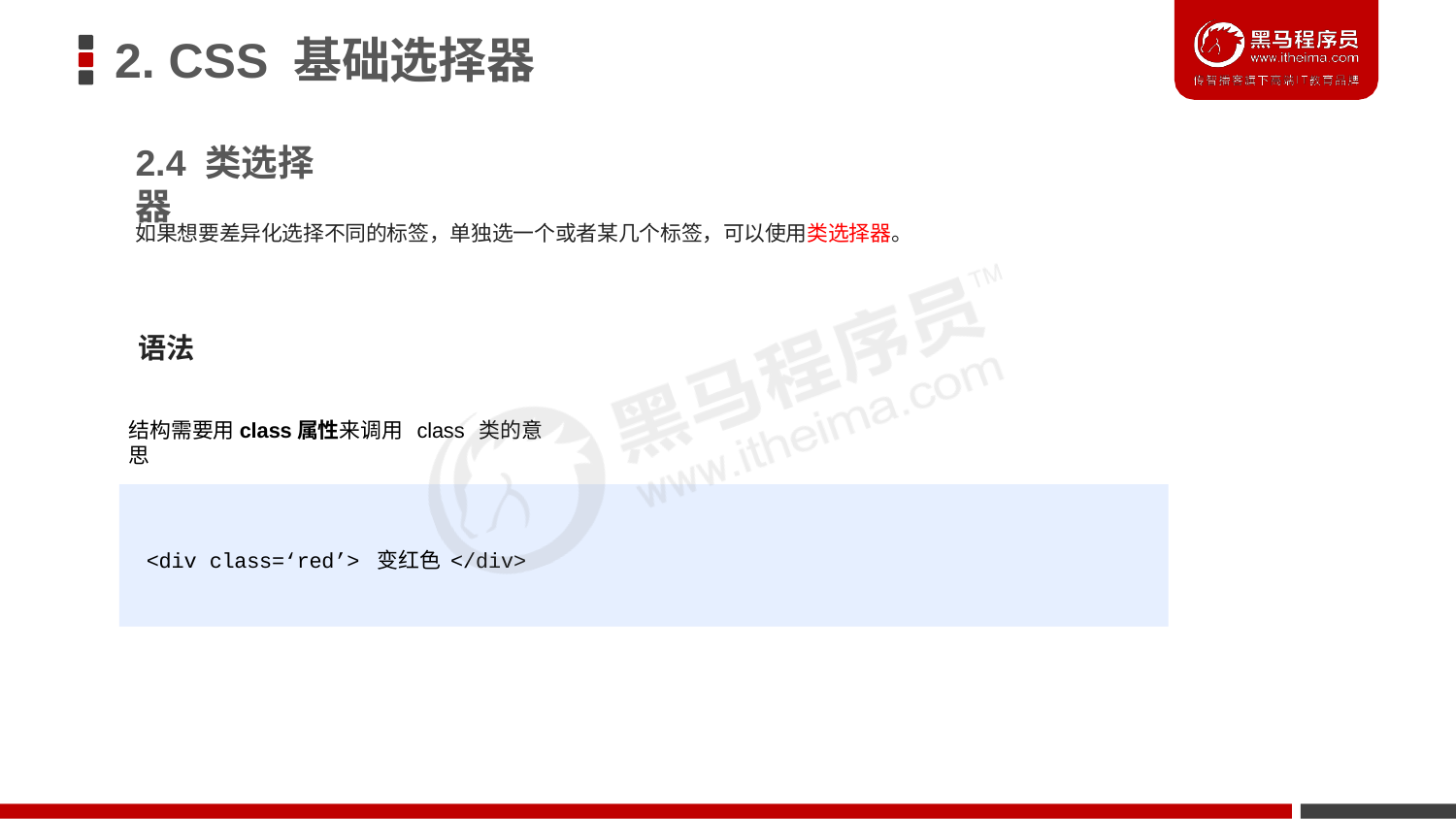

# 2. CSS 基础选择器
2.4 类选择器

如果想要差异化选择不同的标签，单独选一个或者某几个标签，可以使用类选择器。
语法

结构需要用class属性来调用  class 类的意思

<div class=‘red’> 变红色 </div>